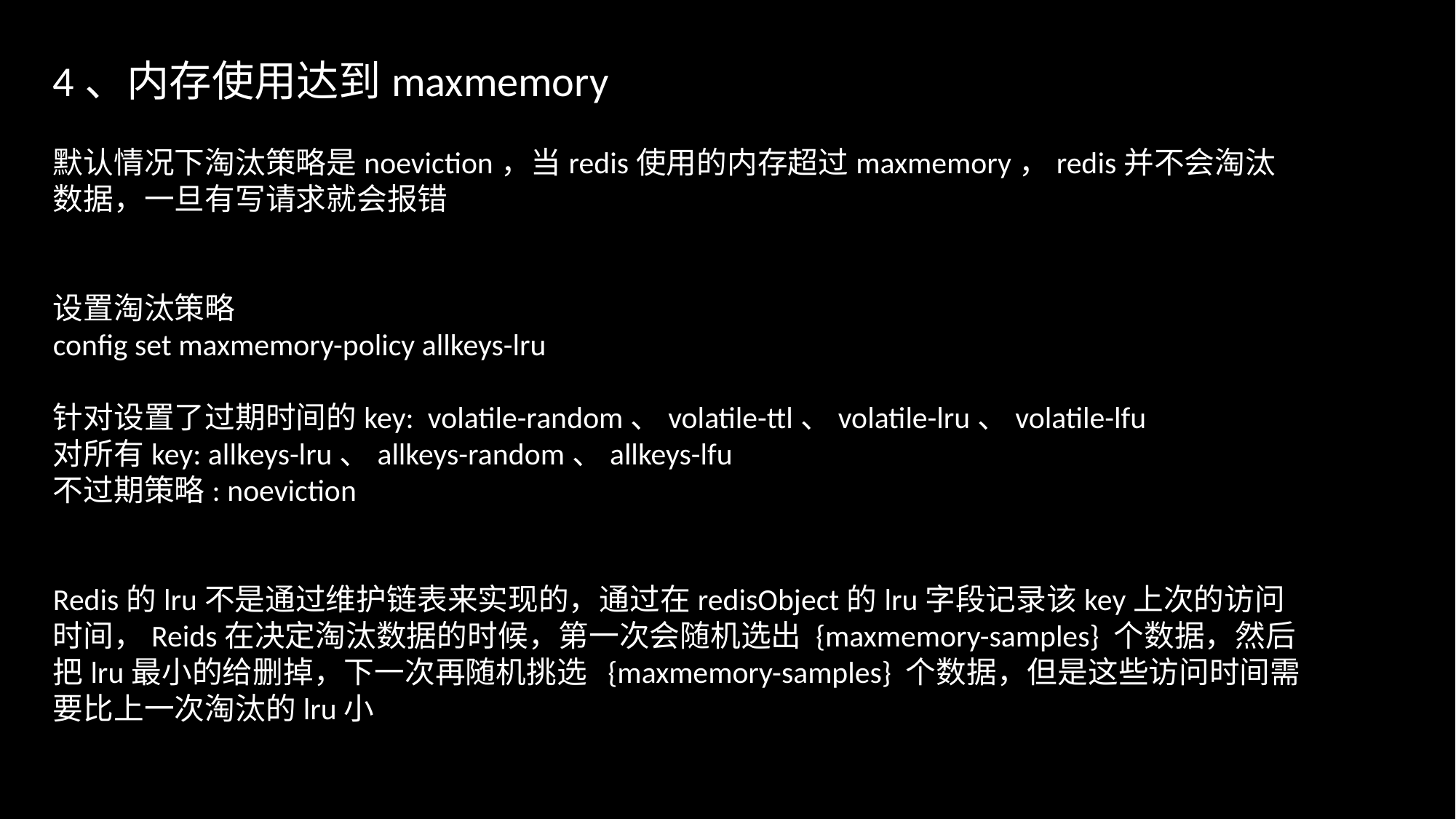

4、内存使用达到maxmemory
默认情况下淘汰策略是noeviction，当redis使用的内存超过maxmemory，redis并不会淘汰数据，一旦有写请求就会报错

设置淘汰策略
config set maxmemory-policy allkeys-lru

针对设置了过期时间的key:  volatile-random、volatile-ttl、volatile-lru、volatile-lfu
对所有key: allkeys-lru、allkeys-random、allkeys-lfu
不过期策略: noeviction

Redis的lru不是通过维护链表来实现的，通过在redisObject的lru字段记录该key上次的访问时间，Reids在决定淘汰数据的时候，第一次会随机选出 {maxmemory-samples} 个数据，然后把lru最小的给删掉，下一次再随机挑选  {maxmemory-samples} 个数据，但是这些访问时间需要比上一次淘汰的lru小